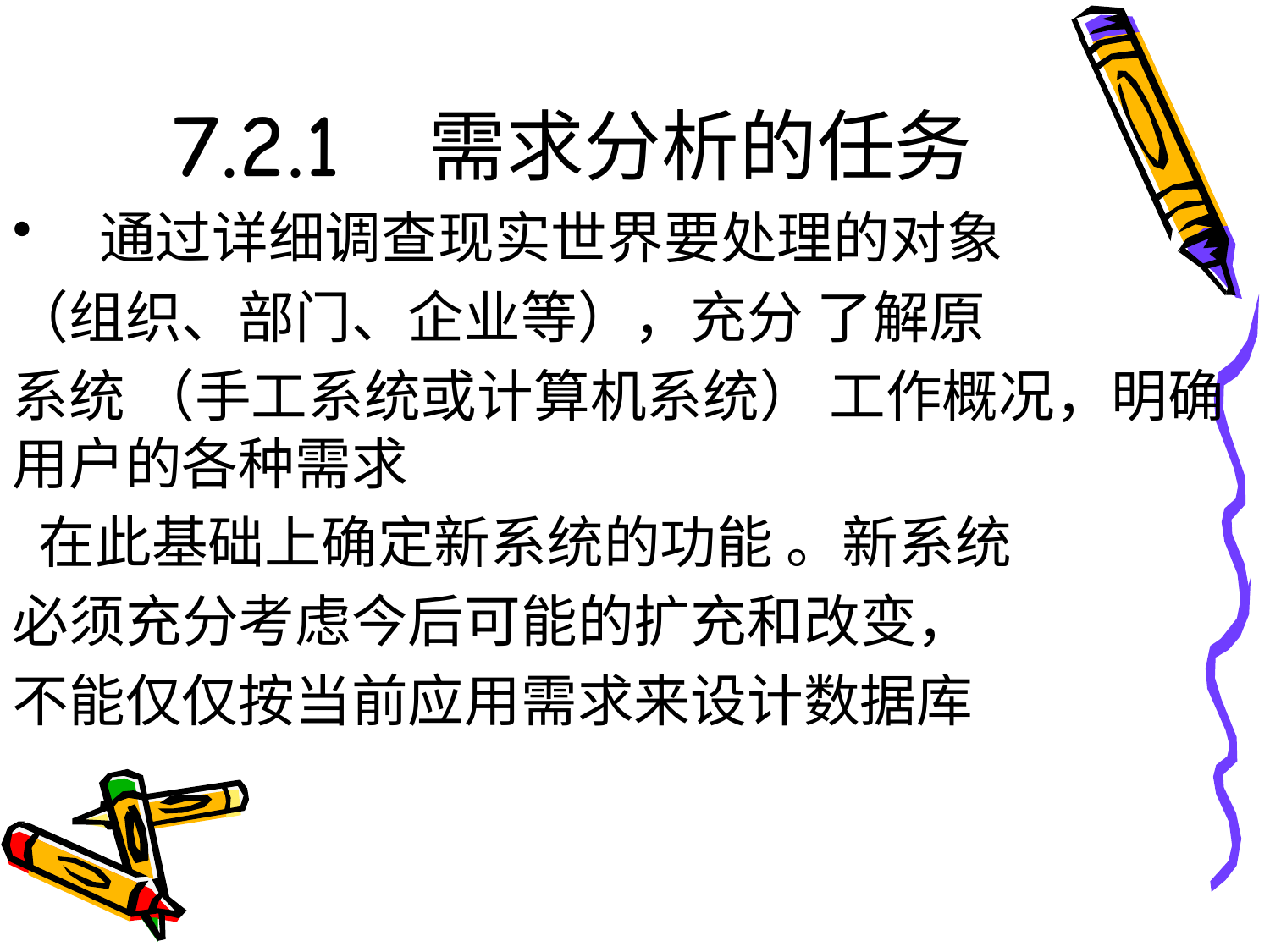

# 7.2.1   需求分析的任务
  通过详细调查现实世界要处理的对象
（组织、部门、企业等），充分 了解原
系统 （手工系统或计算机系统） 工作概况，明确用户的各种需求
 在此基础上确定新系统的功能 。新系统
必须充分考虑今后可能的扩充和改变，
不能仅仅按当前应用需求来设计数据库